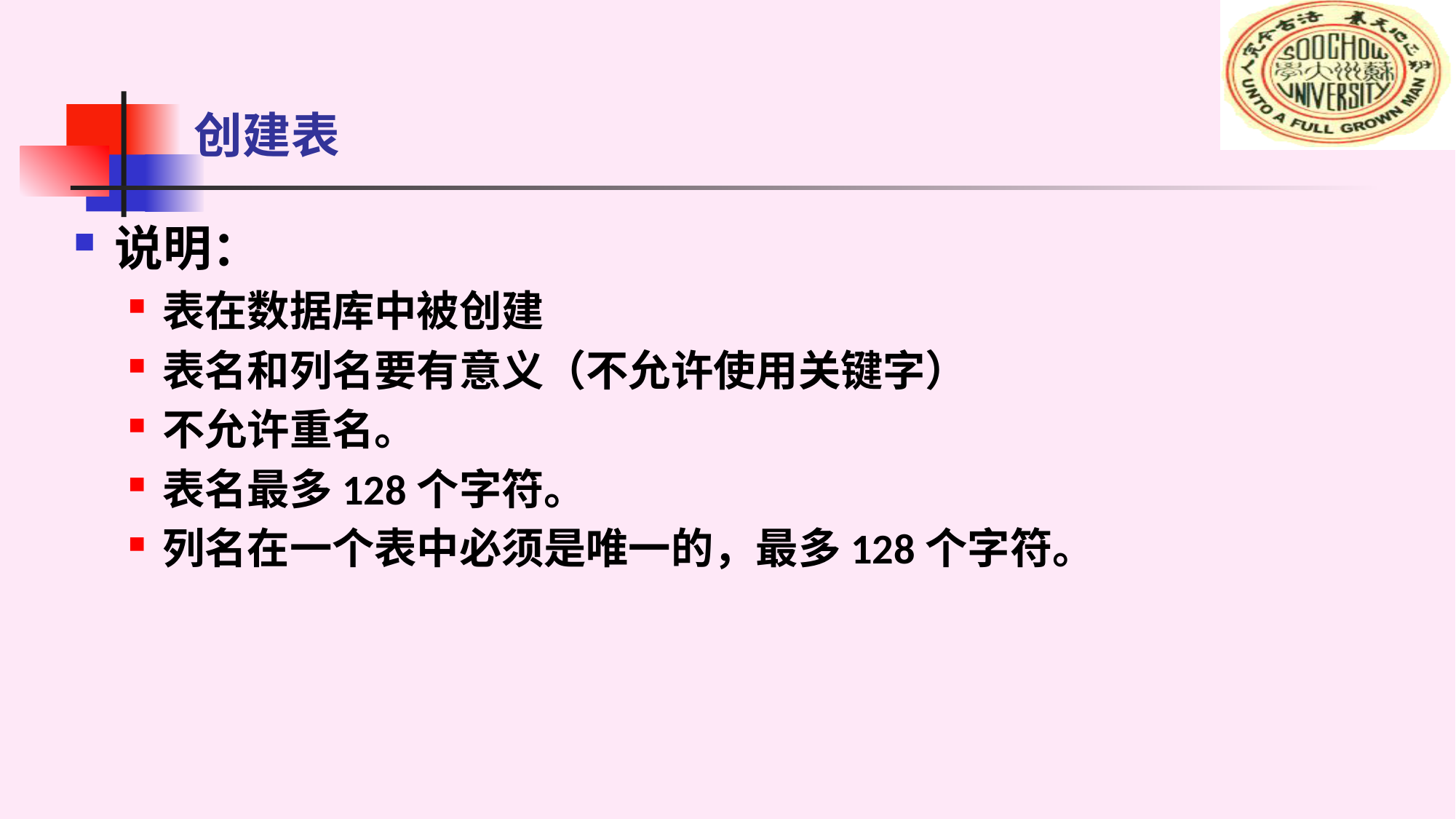

# 创建表
说明：
表在数据库中被创建
表名和列名要有意义（不允许使用关键字）
不允许重名。
表名最多128个字符。
列名在一个表中必须是唯一的，最多128个字符。